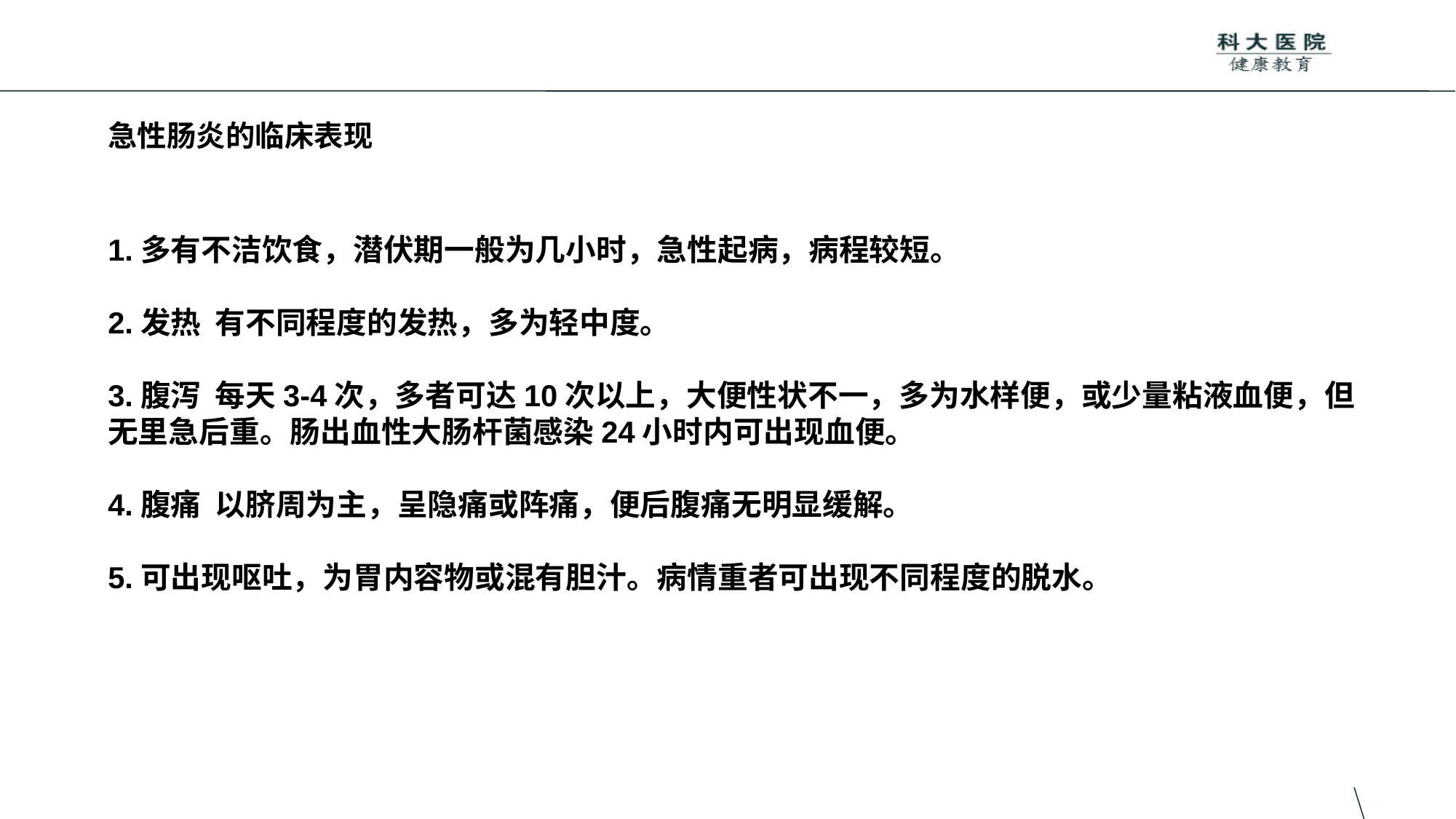

# 急性肠炎的临床表现
1.多有不洁饮食，潜伏期一般为几小时，急性起病，病程较短。

2.发热  有不同程度的发热，多为轻中度。

3.腹泻  每天3-4次，多者可达10次以上，大便性状不一，多为水样便，或少量粘液血便，但无里急后重。肠出血性大肠杆菌感染24小时内可出现血便。

4.腹痛  以脐周为主，呈隐痛或阵痛，便后腹痛无明显缓解。

5.可出现呕吐，为胃内容物或混有胆汁。病情重者可出现不同程度的脱水。